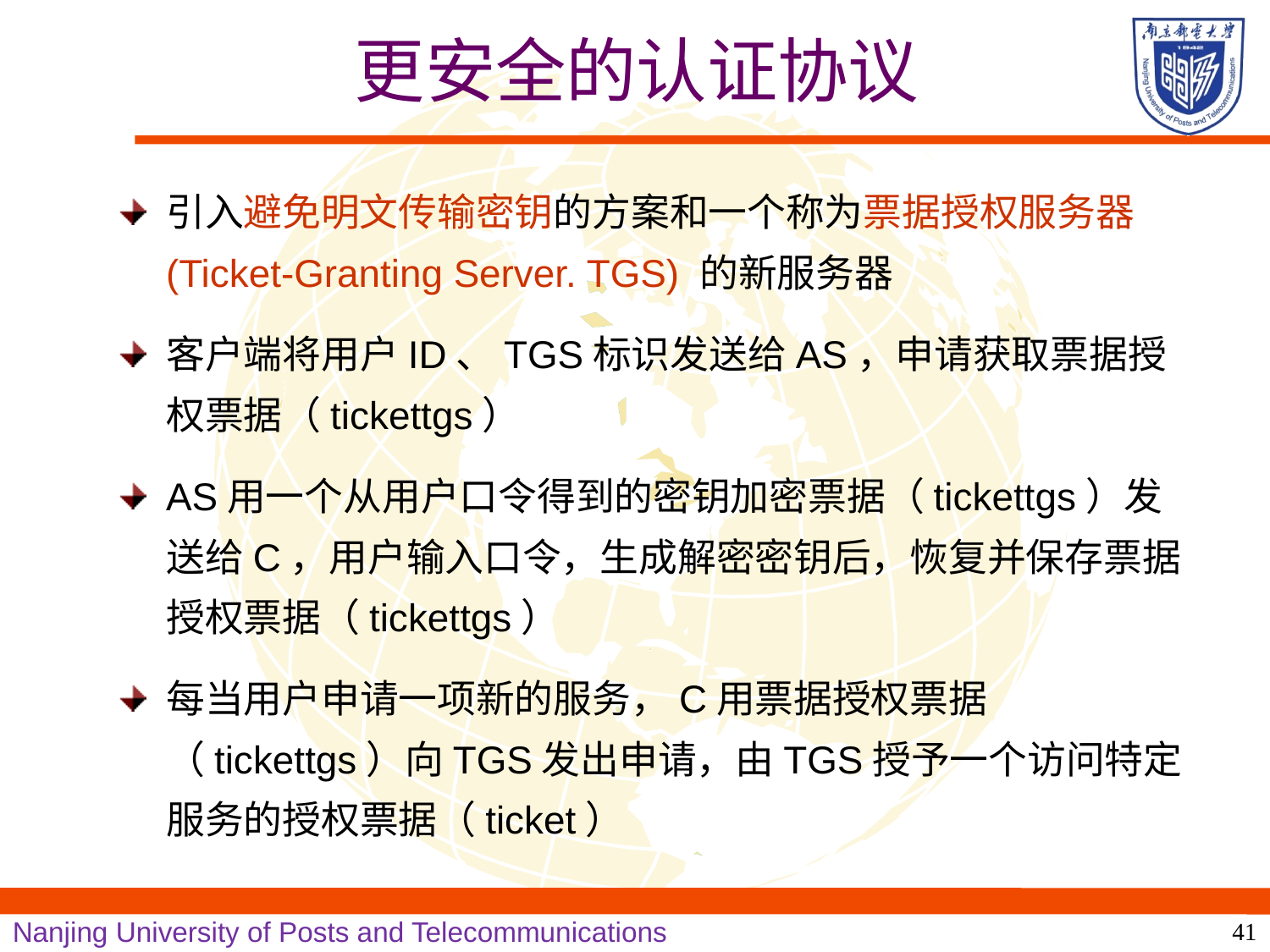

# 更安全的认证协议
引入避免明文传输密钥的方案和一个称为票据授权服务器(Ticket-Granting Server. TGS) 的新服务器
客户端将用户ID、TGS标识发送给AS，申请获取票据授权票据（tickettgs）
AS用一个从用户口令得到的密钥加密票据（tickettgs）发送给C，用户输入口令，生成解密密钥后，恢复并保存票据授权票据（tickettgs）
每当用户申请一项新的服务，C用票据授权票据（tickettgs）向TGS发出申请，由TGS授予一个访问特定服务的授权票据（ticket）
41